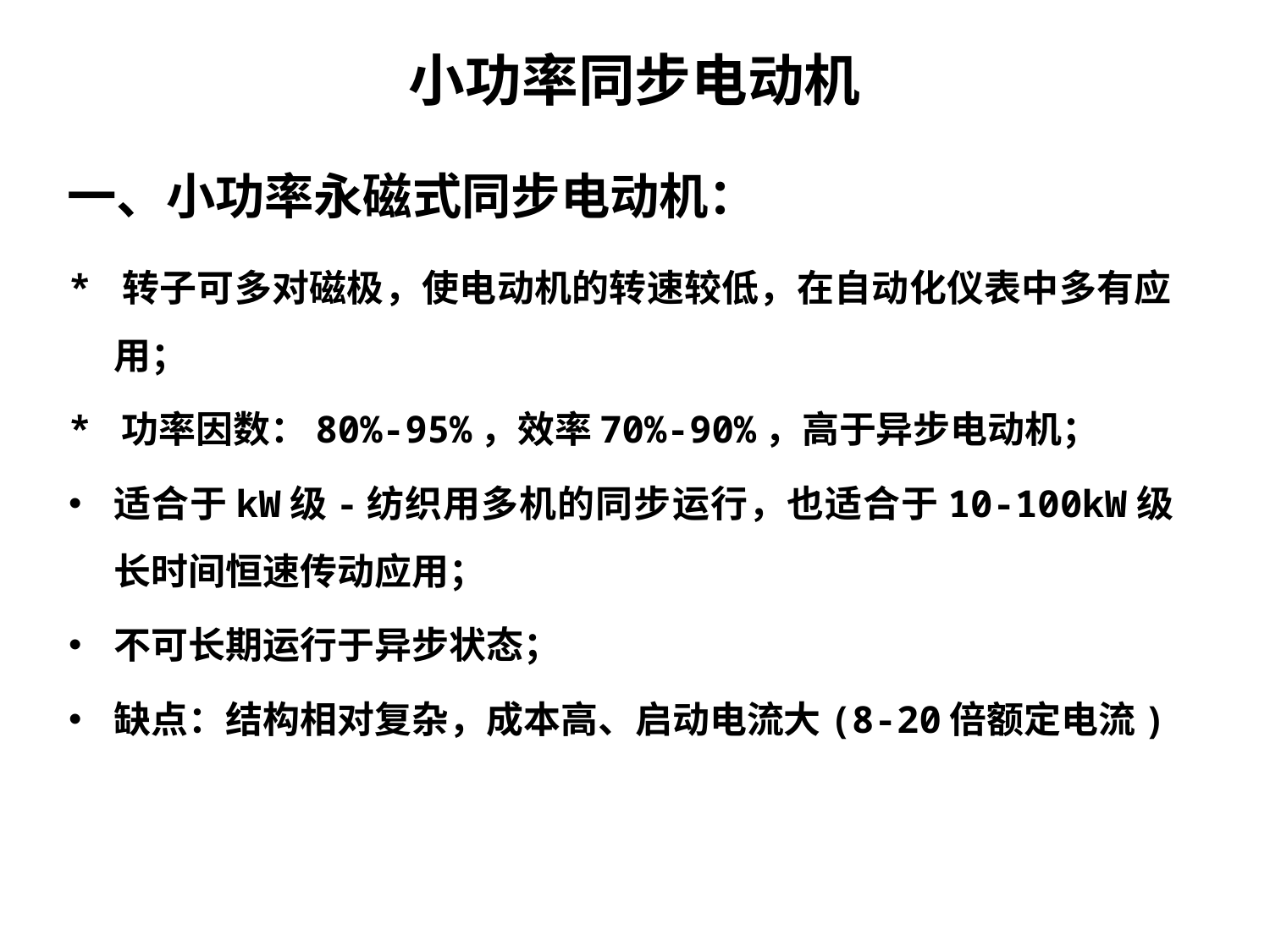

# 小功率同步电动机
一、小功率永磁式同步电动机：
* 转子可多对磁极，使电动机的转速较低，在自动化仪表中多有应用；
* 功率因数：80%-95%，效率70%-90%，高于异步电动机；
适合于kW级-纺织用多机的同步运行，也适合于10-100kW级长时间恒速传动应用；
不可长期运行于异步状态；
缺点：结构相对复杂，成本高、启动电流大(8-20倍额定电流)